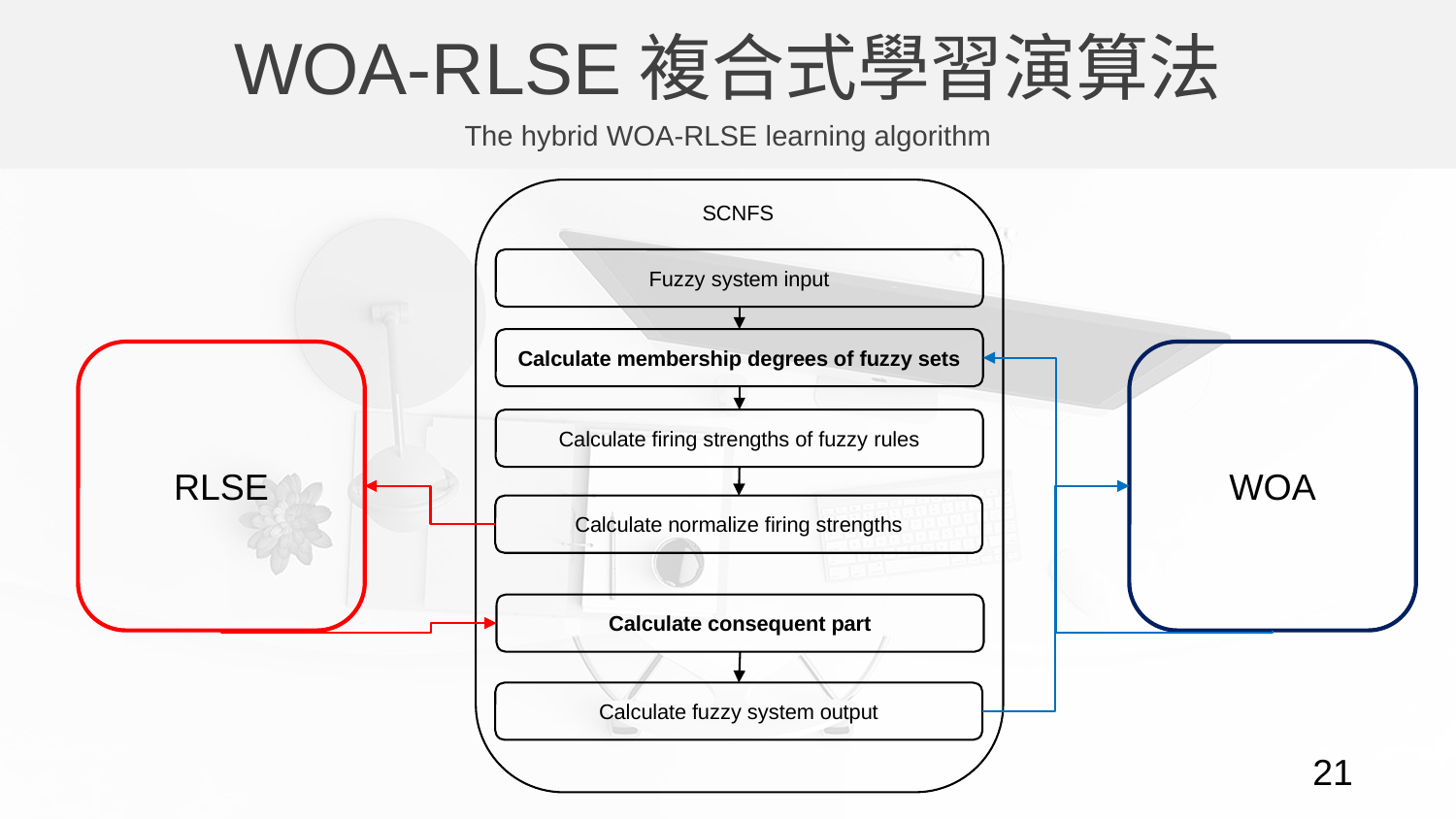

WOA-RLSE複合式學習演算法
The hybrid WOA-RLSE learning algorithm
SCNFS

Fuzzy system input
Calculate membership degrees of fuzzy sets
RLSE
WOA
Calculate firing strengths of fuzzy rules
Calculate normalize firing strengths
Calculate consequent part
Calculate fuzzy system output